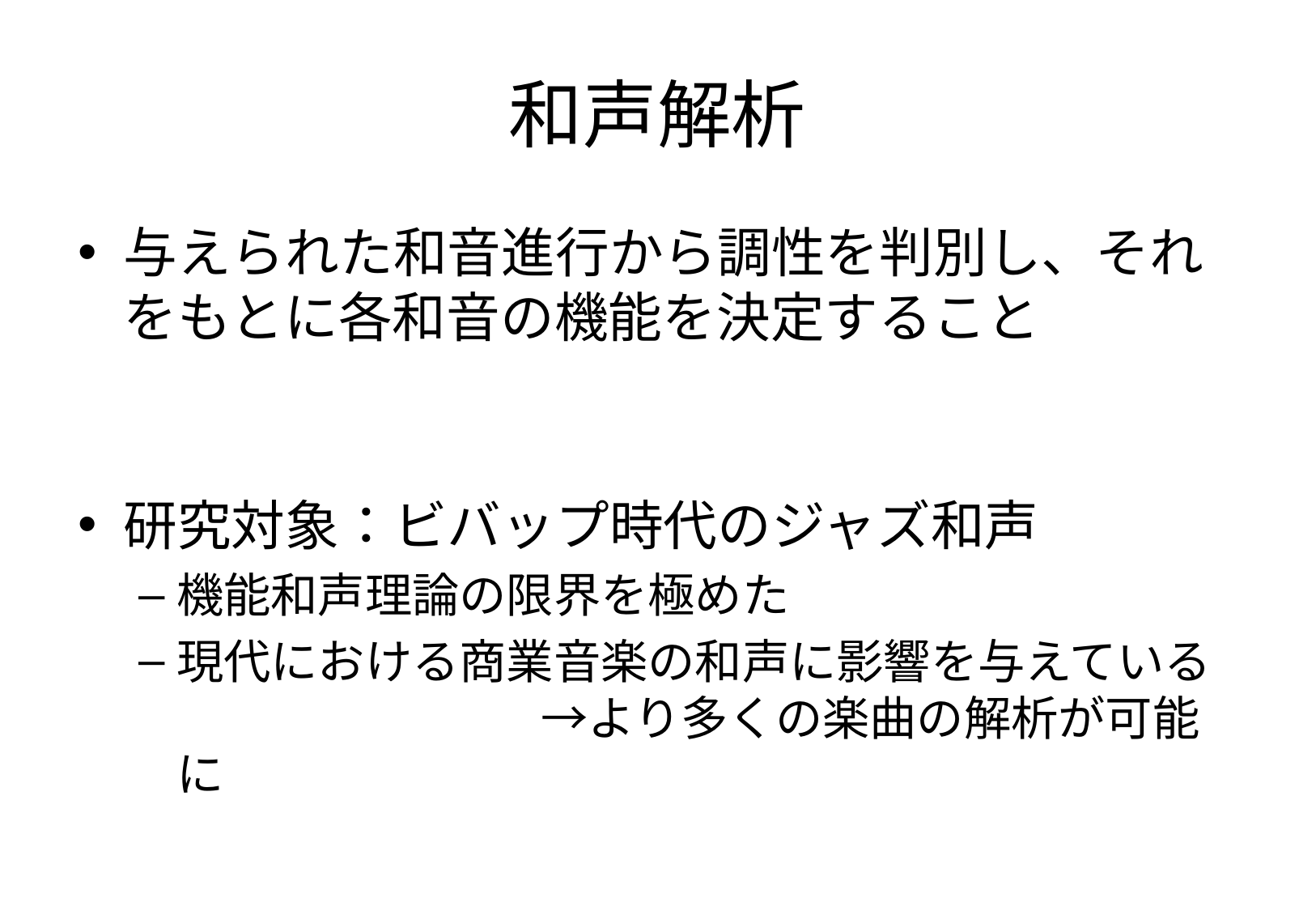

# 和声解析
与えられた和音進行から調性を判別し、それをもとに各和音の機能を決定すること

研究対象：ビバップ時代のジャズ和声
機能和声理論の限界を極めた
現代における商業音楽の和声に影響を与えている　　　		→より多くの楽曲の解析が可能に